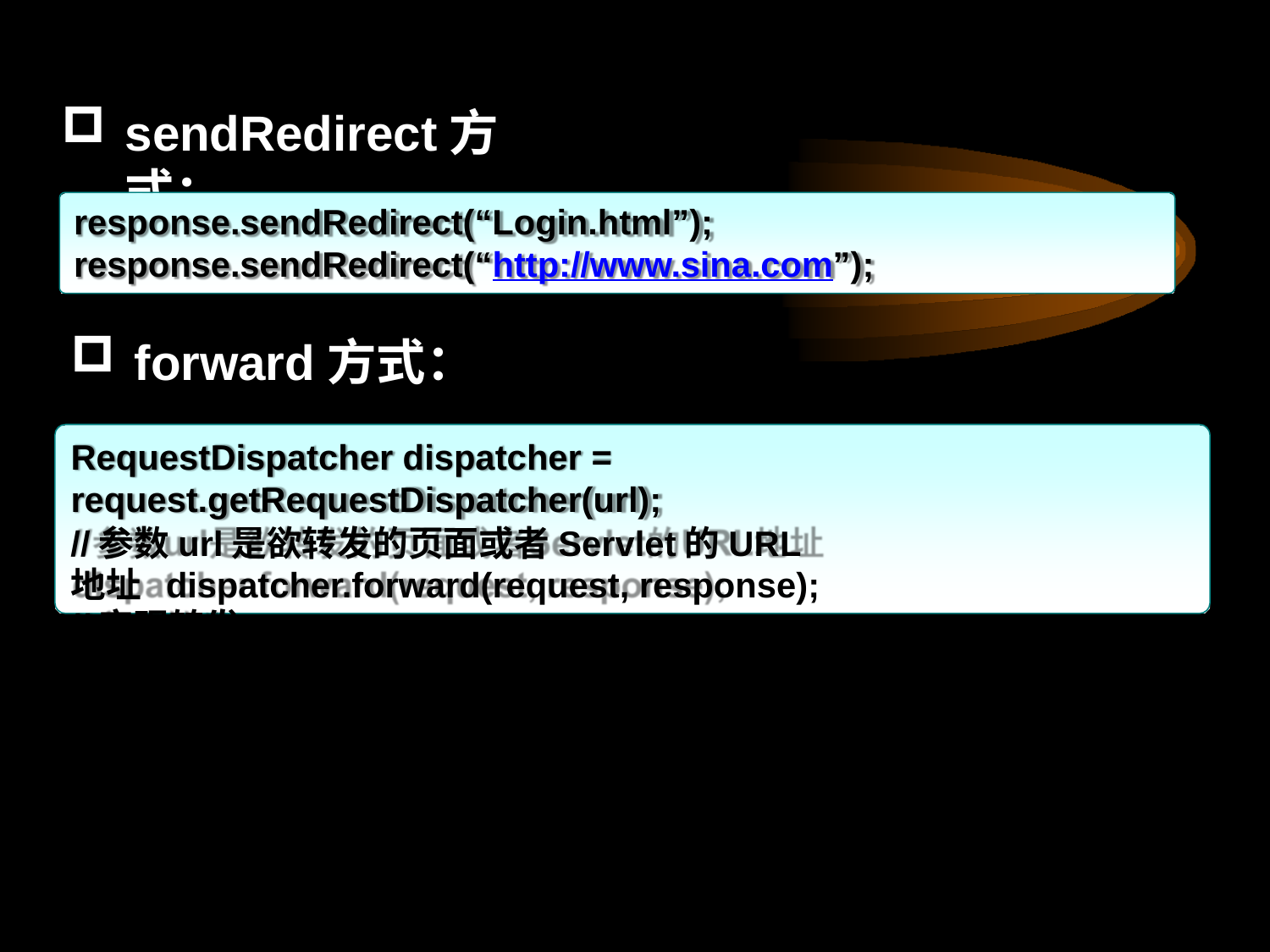

# sendRedirect方式：

response.sendRedirect(“Login.html”);  response.sendRedirect(“http://www.sina.com”);

forward方式：
RequestDispatcher dispatcher =  request.getRequestDispatcher(url);
//参数url是欲转发的页面或者Servlet的URL地址  dispatcher.forward(request, response);
//实现转发